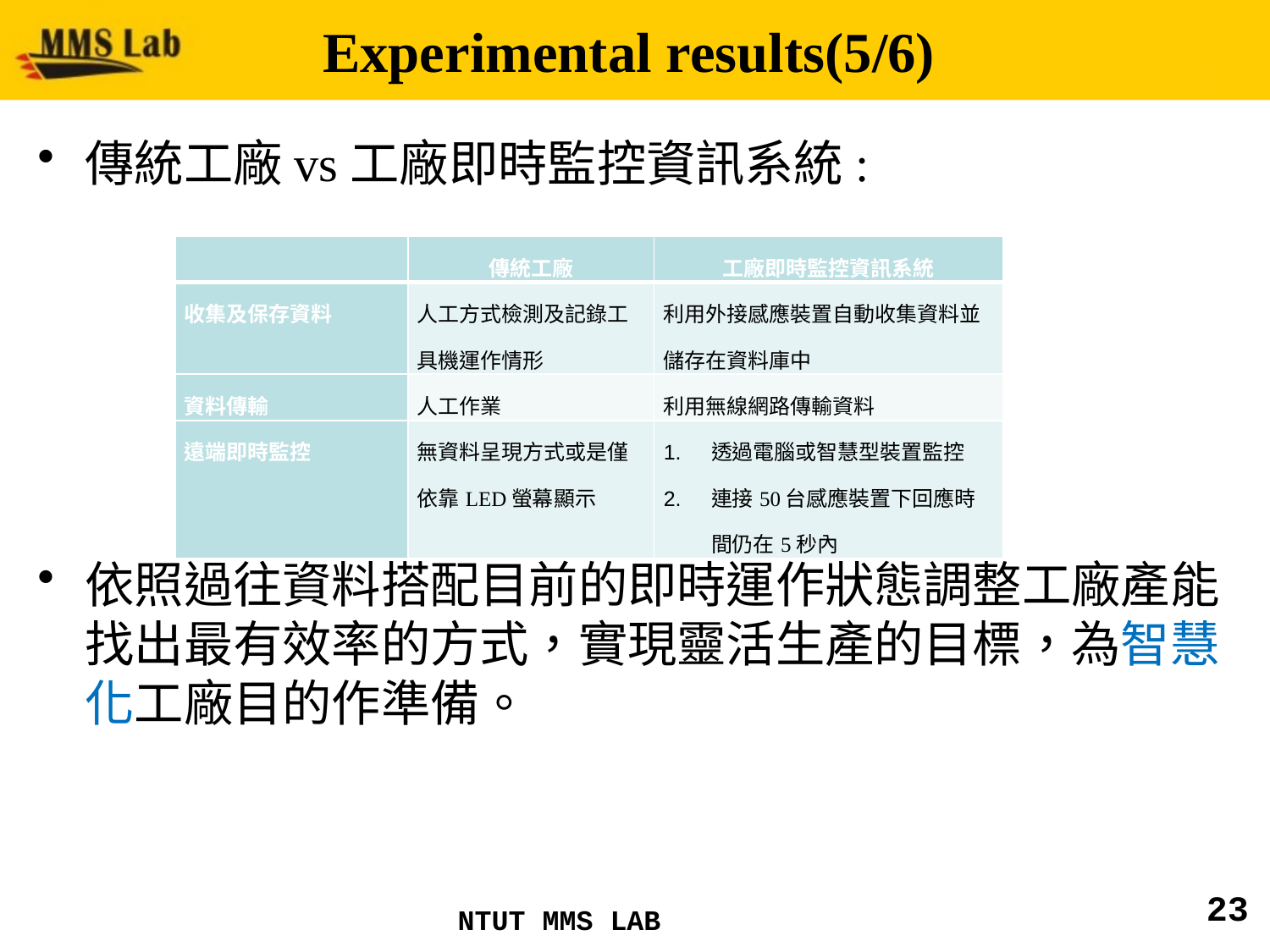

# Experimental results(5/6)
傳統工廠vs工廠即時監控資訊系統:

依照過往資料搭配目前的即時運作狀態調整工廠產能找出最有效率的方式，實現靈活生產的目標，為智慧化工廠目的作準備。

|  | 傳統工廠 | 工廠即時監控資訊系統 |
| --- | --- | --- |
| 收集及保存資料 | 人工方式檢測及記錄工具機運作情形 | 利用外接感應裝置自動收集資料並儲存在資料庫中 |
| 資料傳輸 | 人工作業 | 利用無線網路傳輸資料 |
| 遠端即時監控 | 無資料呈現方式或是僅依靠LED螢幕顯示 | 透過電腦或智慧型裝置監控 連接50台感應裝置下回應時間仍在5秒內 |
23
NTUT MMS LAB